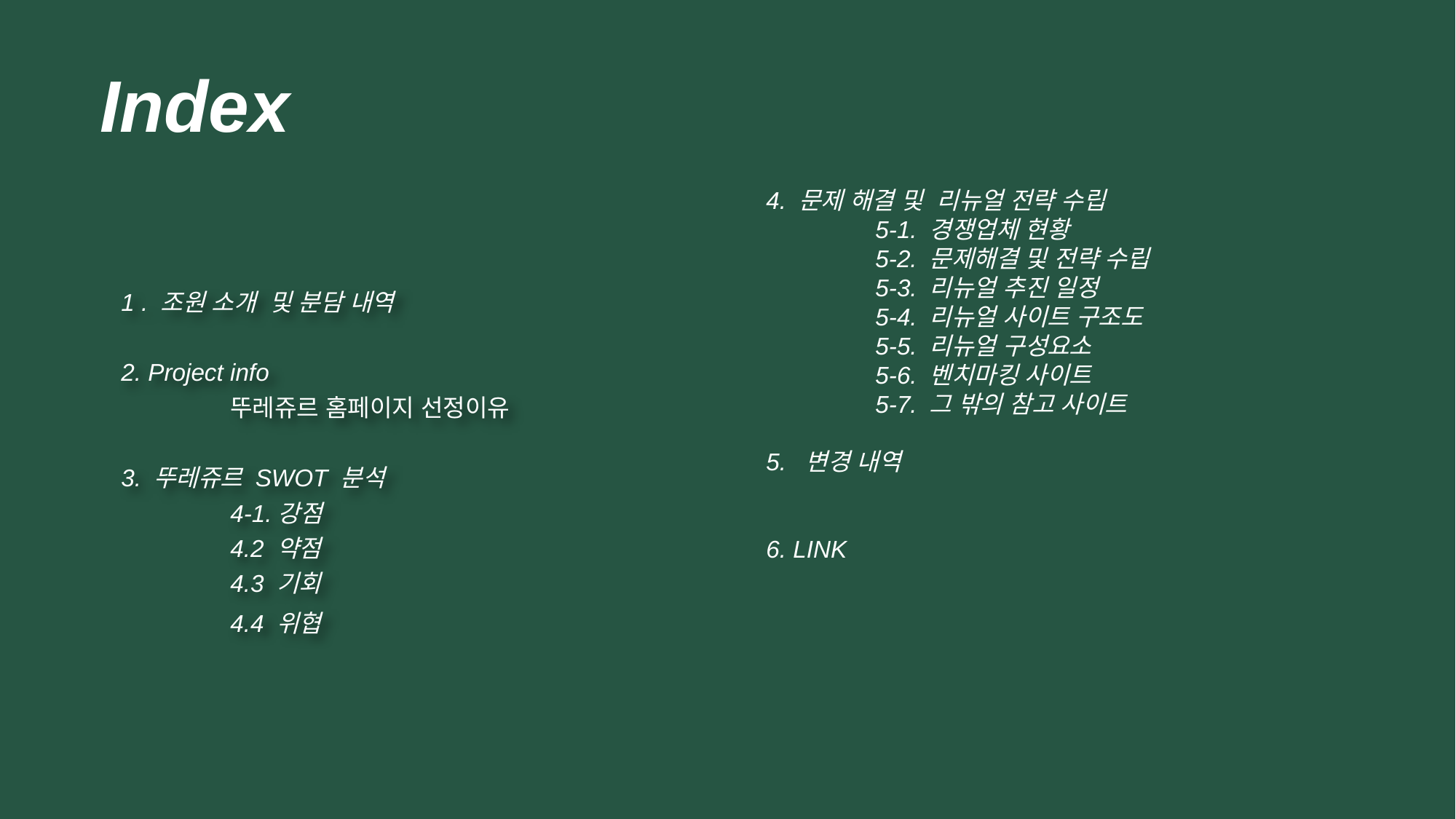

Index
4. 문제 해결 및  리뉴얼 전략 수립
	5-1. 경쟁업체 현황
	5-2. 문제해결 및 전략 수립
	5-3. 리뉴얼 추진 일정
	5-4. 리뉴얼 사이트 구조도
	5-5. 리뉴얼 구성요소
	5-6. 벤치마킹 사이트
	5-7. 그 밖의 참고 사이트

5.  변경 내역

6. LINK

1 . 조원 소개  및 분담 내역

2. Project info
	뚜레쥬르 홈페이지 선정이유

3. 뚜레쥬르 SWOT 분석
	4-1.강점
	4.2 약점
	4.3 기회
	4.4 위협